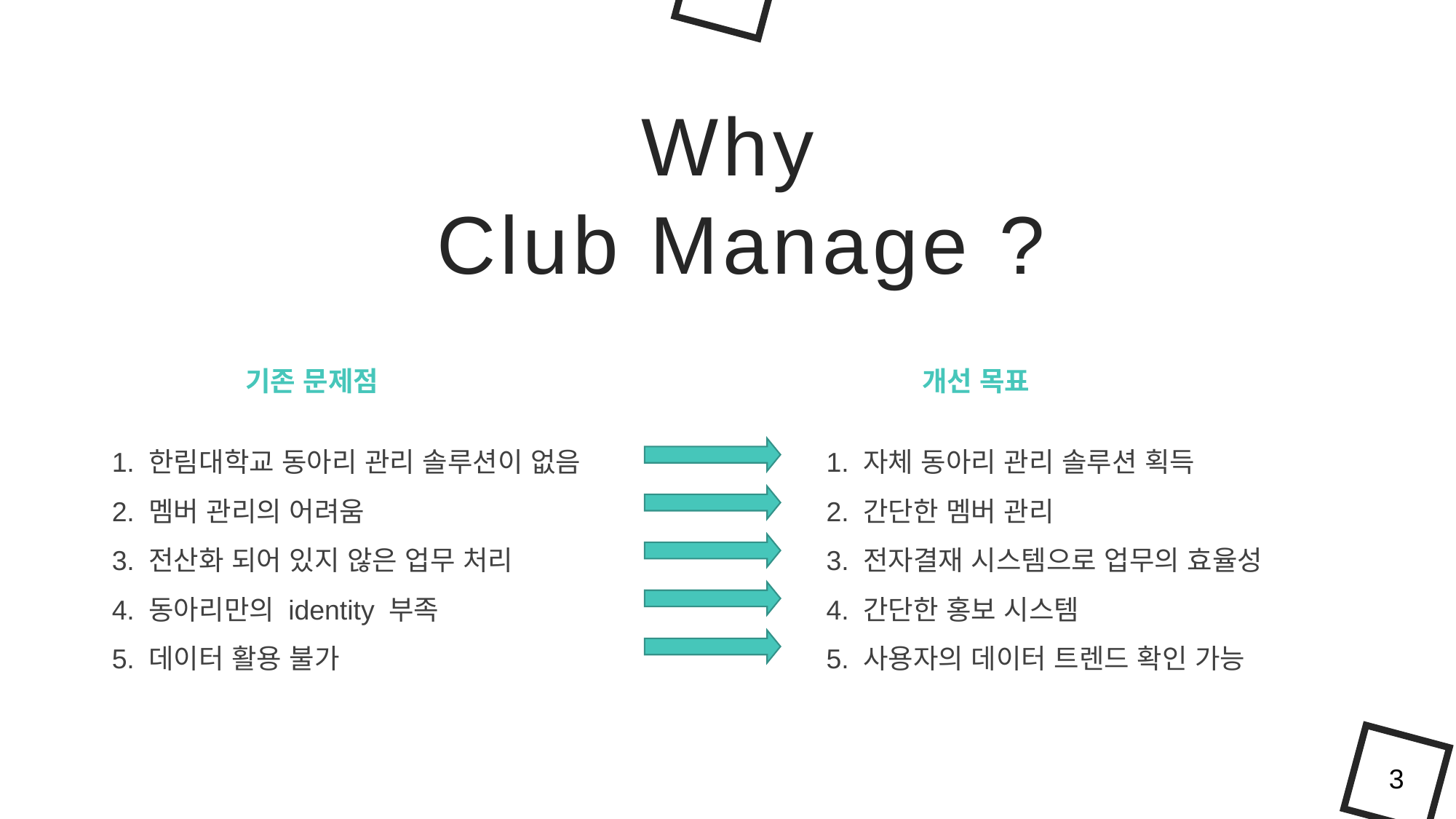

Why
 Club Manage ?
기존 문제점
개선 목표
1. 한림대학교 동아리 관리 솔루션이 없음
2. 멤버 관리의 어려움
3. 전산화 되어 있지 않은 업무 처리
4. 동아리만의 identity 부족
5. 데이터 활용 불가
1. 자체 동아리 관리 솔루션 획득
2. 간단한 멤버 관리
3. 전자결재 시스템으로 업무의 효율성
4. 간단한 홍보 시스템
5. 사용자의 데이터 트렌드 확인 가능